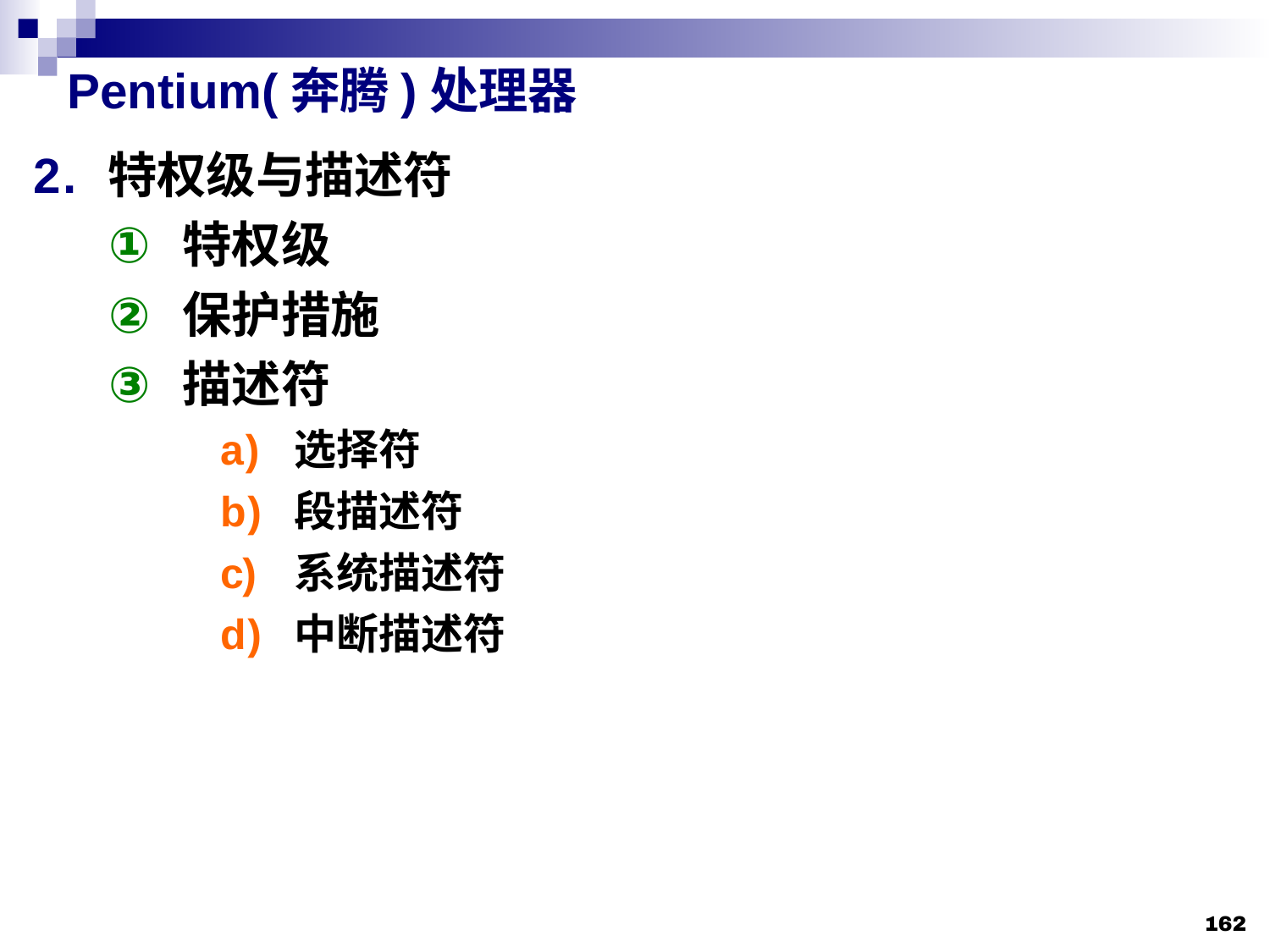

# Pentium(奔腾)处理器
特权级与描述符
特权级
保护措施
描述符
选择符
段描述符
系统描述符
中断描述符
162